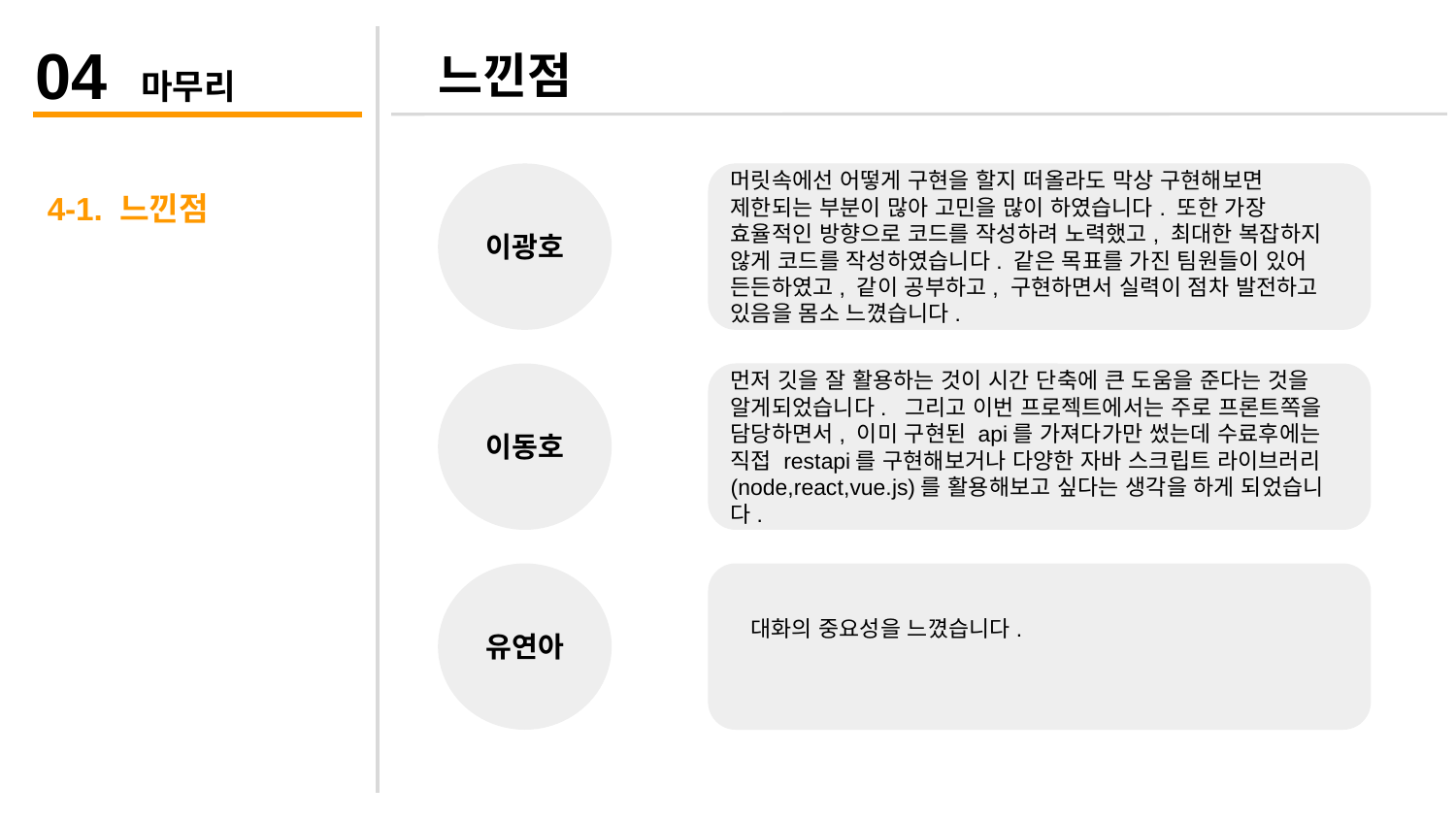

04 마무리
느낀점
4-1. 느낀점
이광호
머릿속에선 어떻게 구현을 할지 떠올라도 막상 구현해보면 제한되는 부분이 많아 고민을 많이 하였습니다. 또한 가장 효율적인 방향으로 코드를 작성하려 노력했고, 최대한 복잡하지 않게 코드를 작성하였습니다. 같은 목표를 가진 팀원들이 있어 든든하였고, 같이 공부하고, 구현하면서 실력이 점차 발전하고 있음을 몸소 느꼈습니다.

이동호
먼저 깃을 잘 활용하는 것이 시간 단축에 큰 도움을 준다는 것을 알게되었습니다.  그리고 이번 프로젝트에서는 주로 프론트쪽을  담당하면서, 이미 구현된 api를 가져다가만 썼는데 수료후에는 직접 restapi를 구현해보거나 다양한 자바 스크립트 라이브러리(node,react,vue.js)를 활용해보고 싶다는 생각을 하게 되었습니다.
유연아

대화의 중요성을 느꼈습니다.